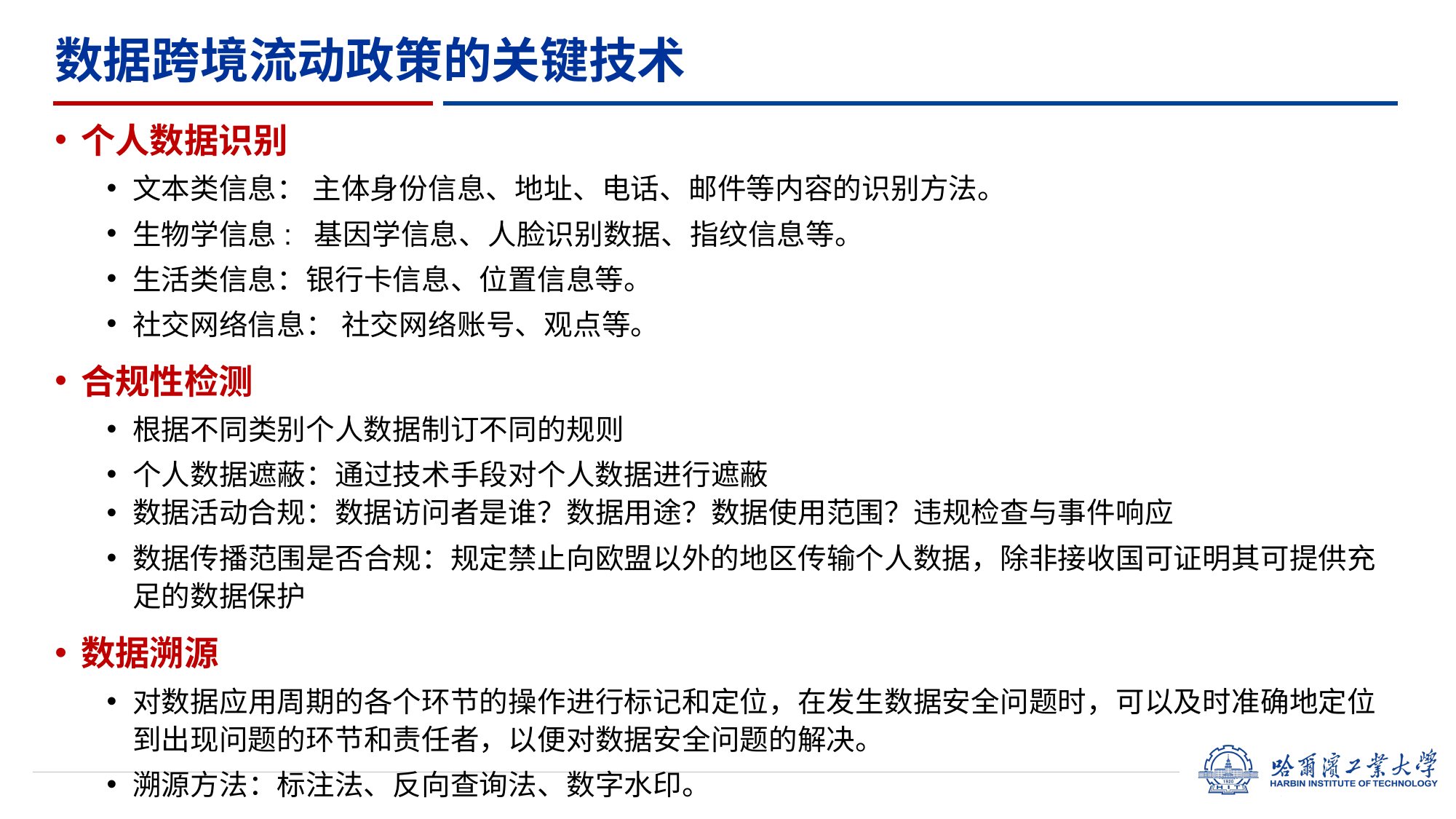

数据跨境流动政策的关键技术
个人数据识别
文本类信息： 主体身份信息、地址、电话、邮件等内容的识别方法。
生物学信息:  基因学信息、人脸识别数据、指纹信息等。
生活类信息：银行卡信息、位置信息等。
社交网络信息： 社交网络账号、观点等。
合规性检测
根据不同类别个人数据制订不同的规则
个人数据遮蔽：通过技术手段对个人数据进行遮蔽
数据活动合规：数据访问者是谁？数据用途？数据使用范围？违规检查与事件响应
数据传播范围是否合规：规定禁止向欧盟以外的地区传输个人数据，除非接收国可证明其可提供充足的数据保护
数据溯源
对数据应用周期的各个环节的操作进行标记和定位，在发生数据安全问题时，可以及时准确地定位到出现问题的环节和责任者，以便对数据安全问题的解决。
溯源方法：标注法、反向查询法、数字水印。